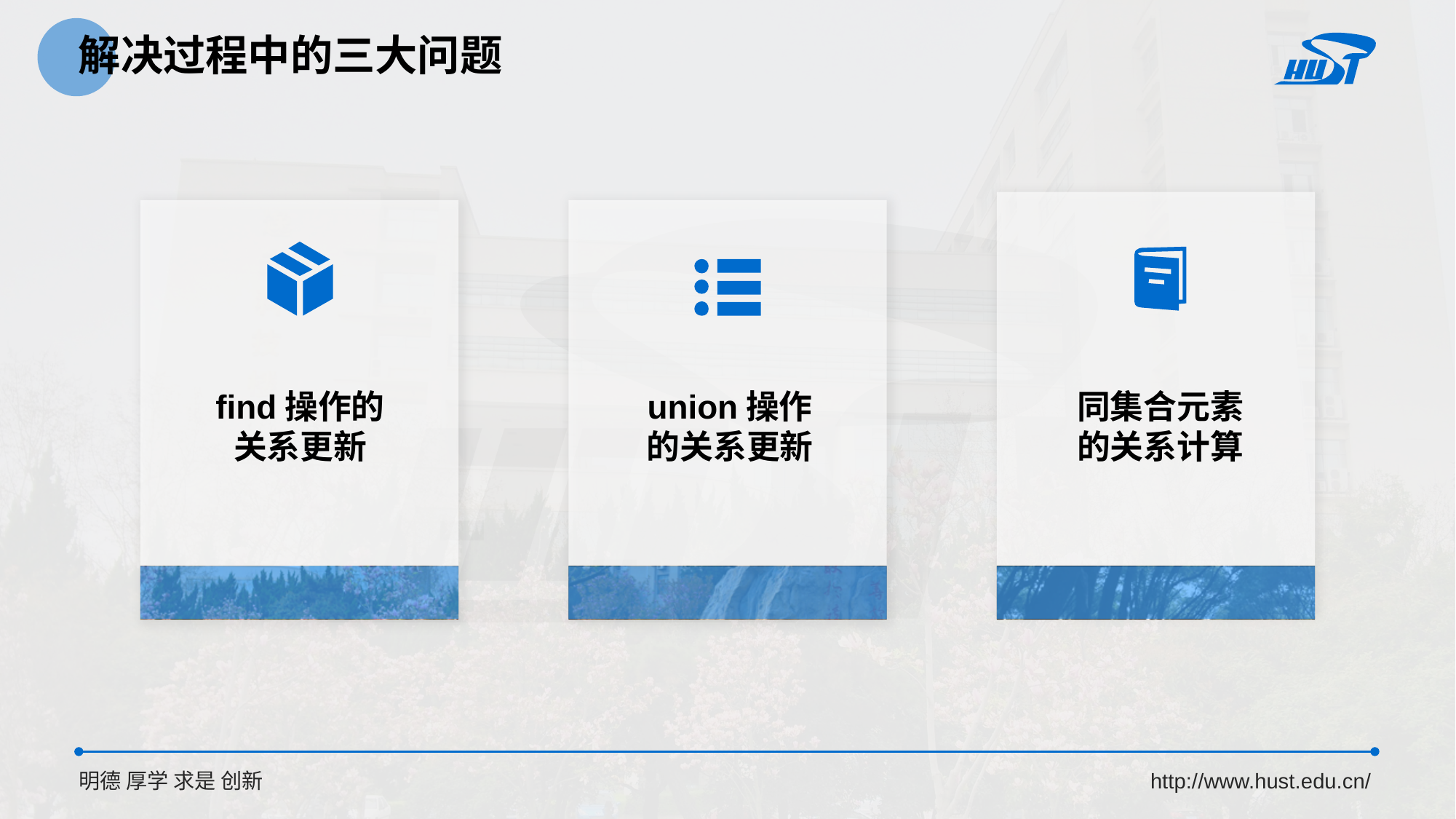

解决过程中的三大问题

同集合元素的关系计算
find操作的关系更新
union操作的关系更新